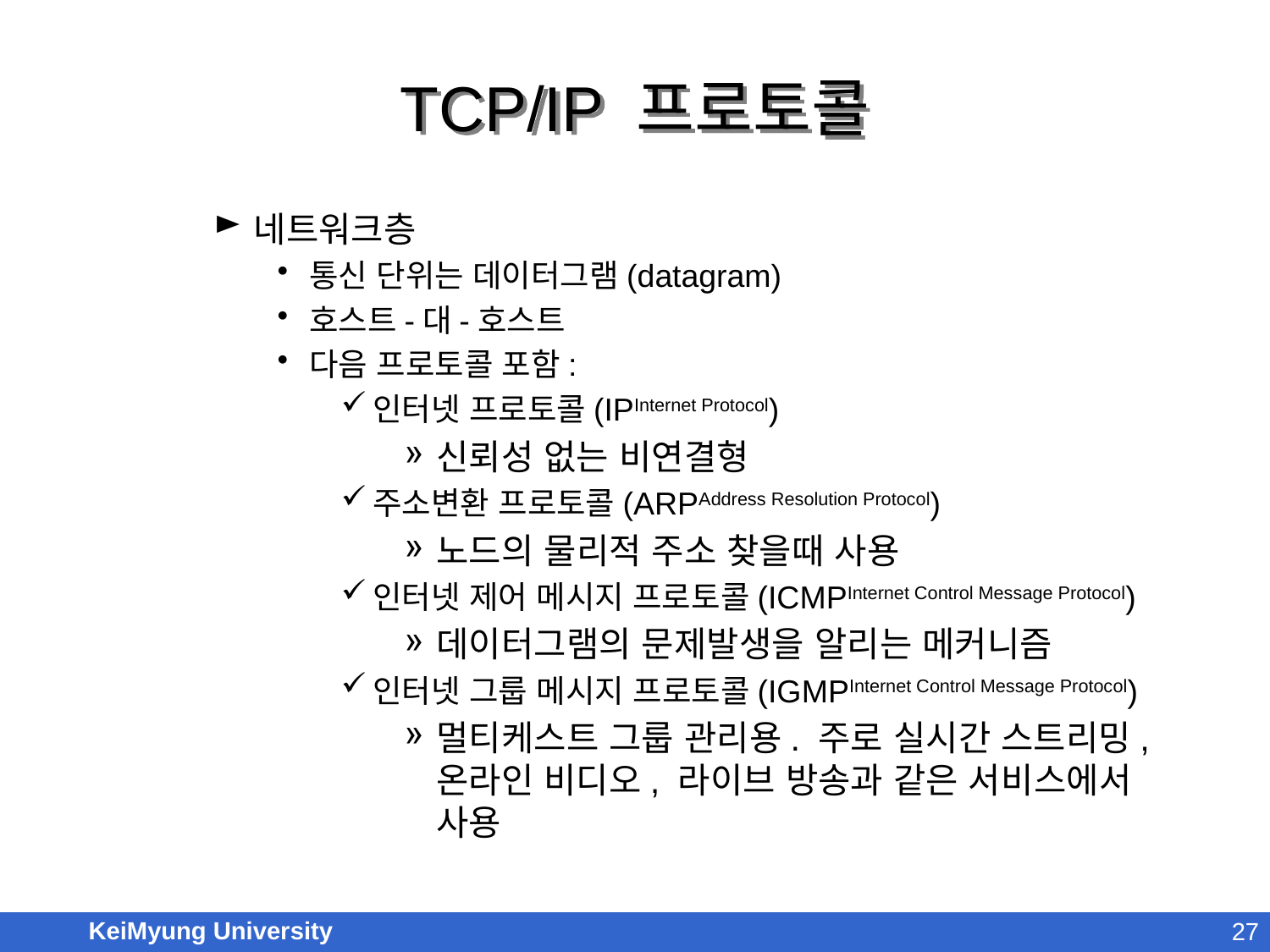

# TCP/IP 프로토콜
네트워크층
통신 단위는 데이터그램(datagram)
호스트-대-호스트
다음 프로토콜 포함:
인터넷 프로토콜(IPInternet Protocol)
신뢰성 없는 비연결형
주소변환 프로토콜(ARPAddress Resolution Protocol)
노드의 물리적 주소 찾을때 사용
인터넷 제어 메시지 프로토콜(ICMPInternet Control Message Protocol)
데이터그램의 문제발생을 알리는 메커니즘
인터넷 그룹 메시지 프로토콜(IGMPInternet Control Message Protocol)
멀티케스트 그룹 관리용. 주로 실시간 스트리밍, 온라인 비디오, 라이브 방송과 같은 서비스에서 사용

27